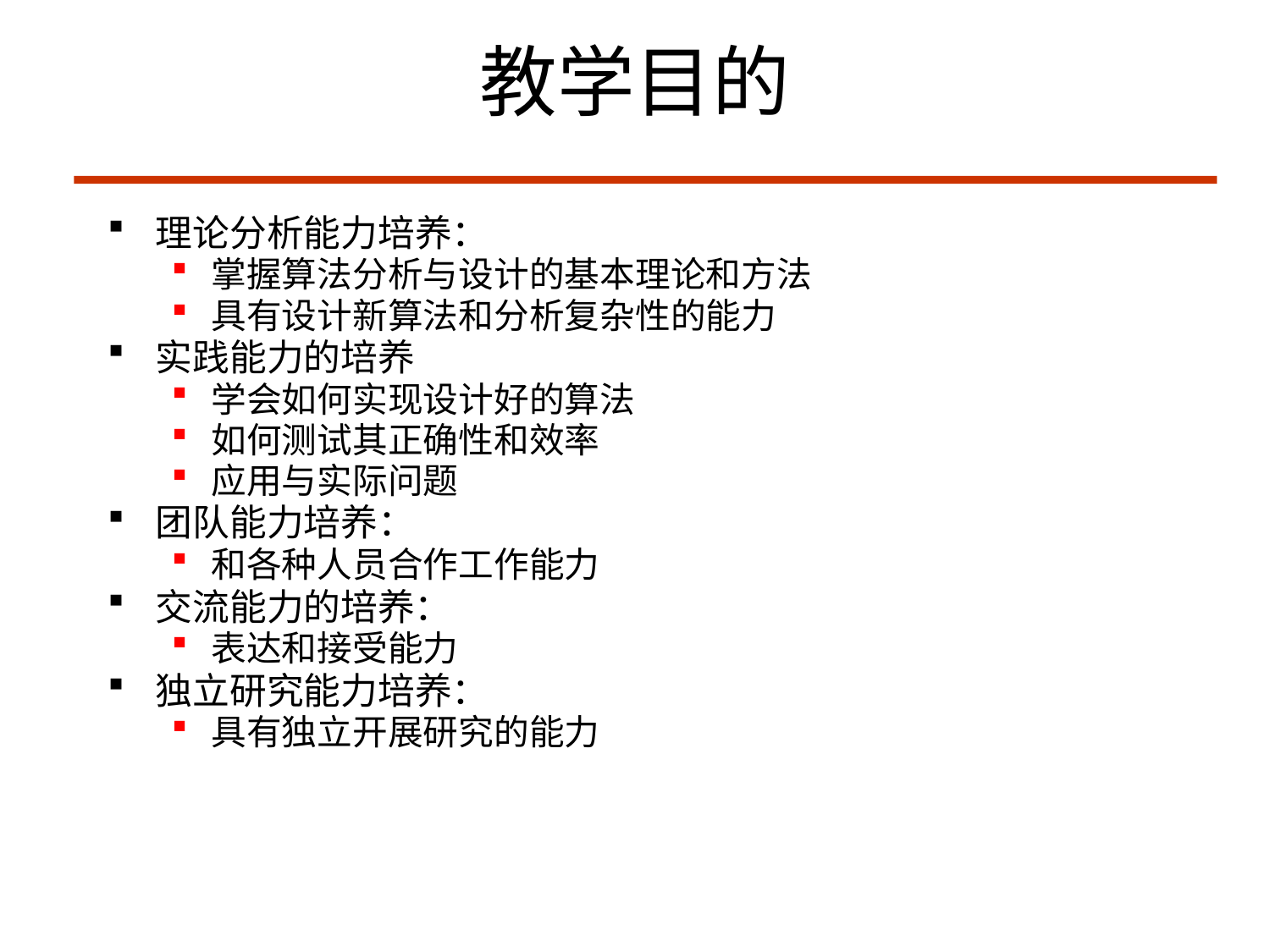

# 教学目的
理论分析能力培养：
掌握算法分析与设计的基本理论和方法
具有设计新算法和分析复杂性的能力
实践能力的培养
学会如何实现设计好的算法
如何测试其正确性和效率
应用与实际问题
团队能力培养：
和各种人员合作工作能力
交流能力的培养：
表达和接受能力
独立研究能力培养：
具有独立开展研究的能力